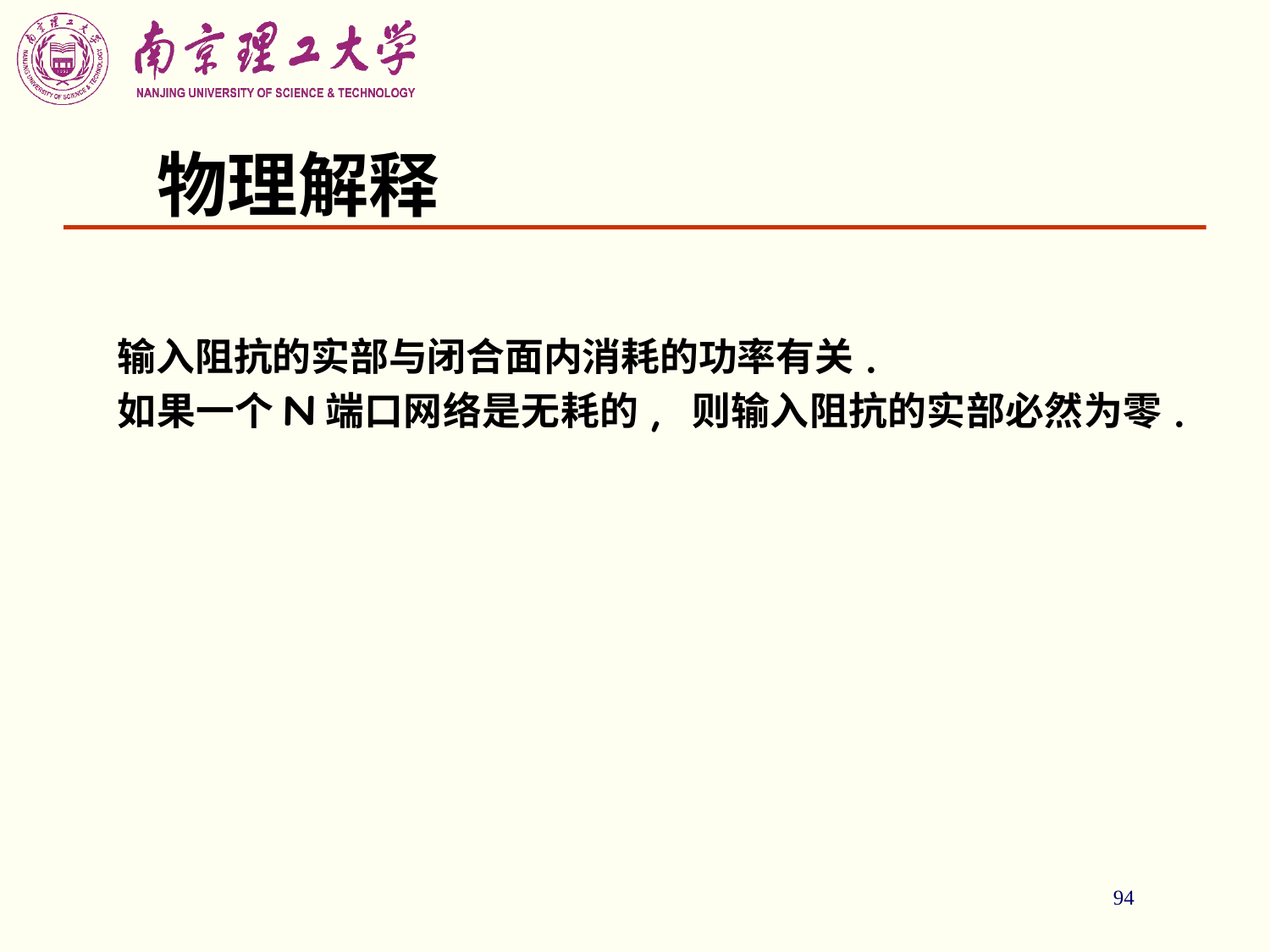

94
物理解释
输入阻抗的实部与闭合面内消耗的功率有关.
如果一个N端口网络是无耗的, 则输入阻抗的实部必然为零.